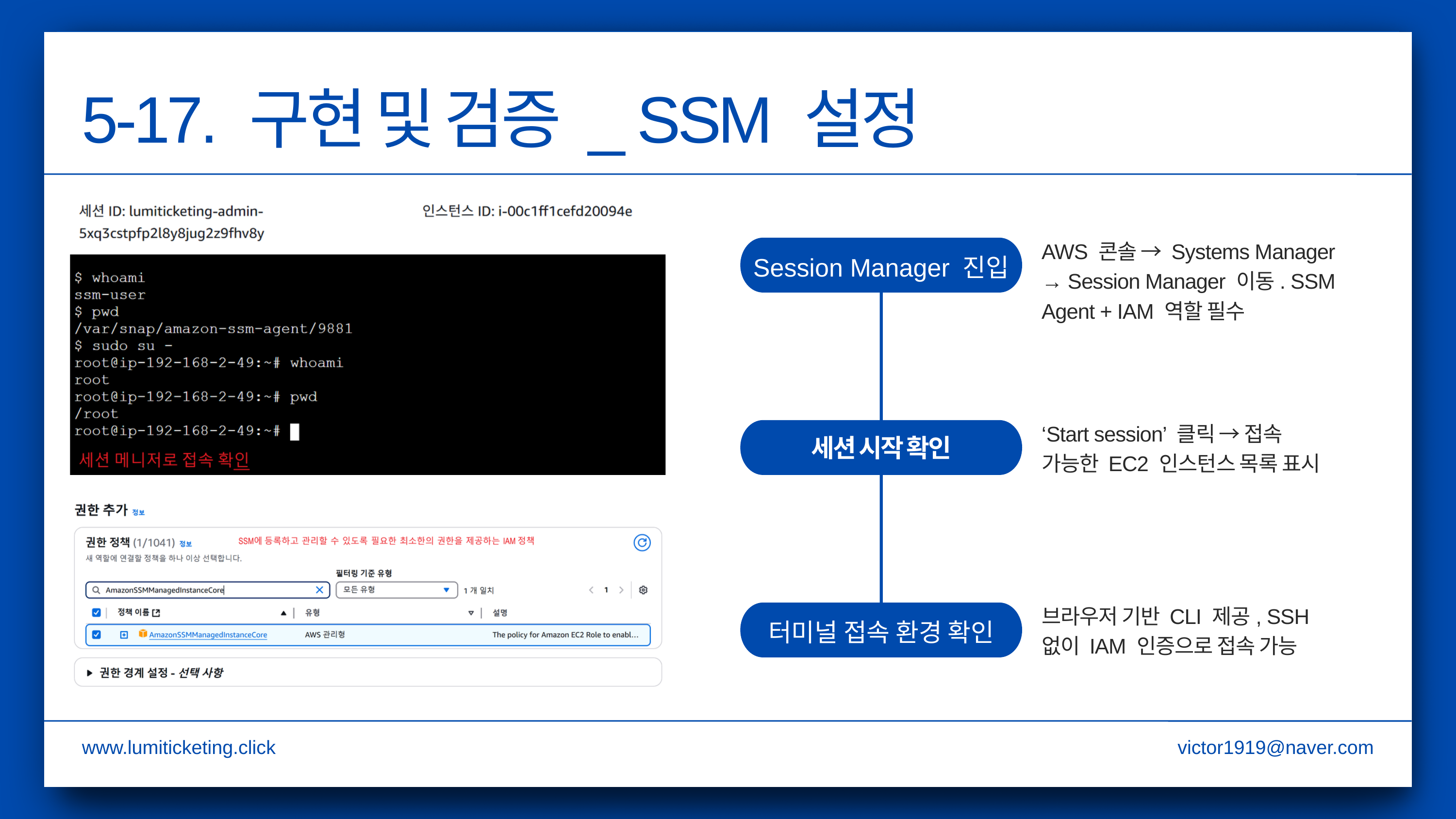

5-17. 구현 및 검증 _ SSM 설정

AWS 콘솔 → Systems Manager → Session Manager 이동. SSM Agent + IAM 역할 필수

Session Manager 진입

‘Start session’ 클릭 → 접속 가능한 EC2 인스턴스 목록 표시

세션 시작 확인

브라우저 기반 CLI 제공, SSH 없이 IAM 인증으로 접속 가능

터미널 접속 환경 확인

www.lumiticketing.click
victor1919@naver.com